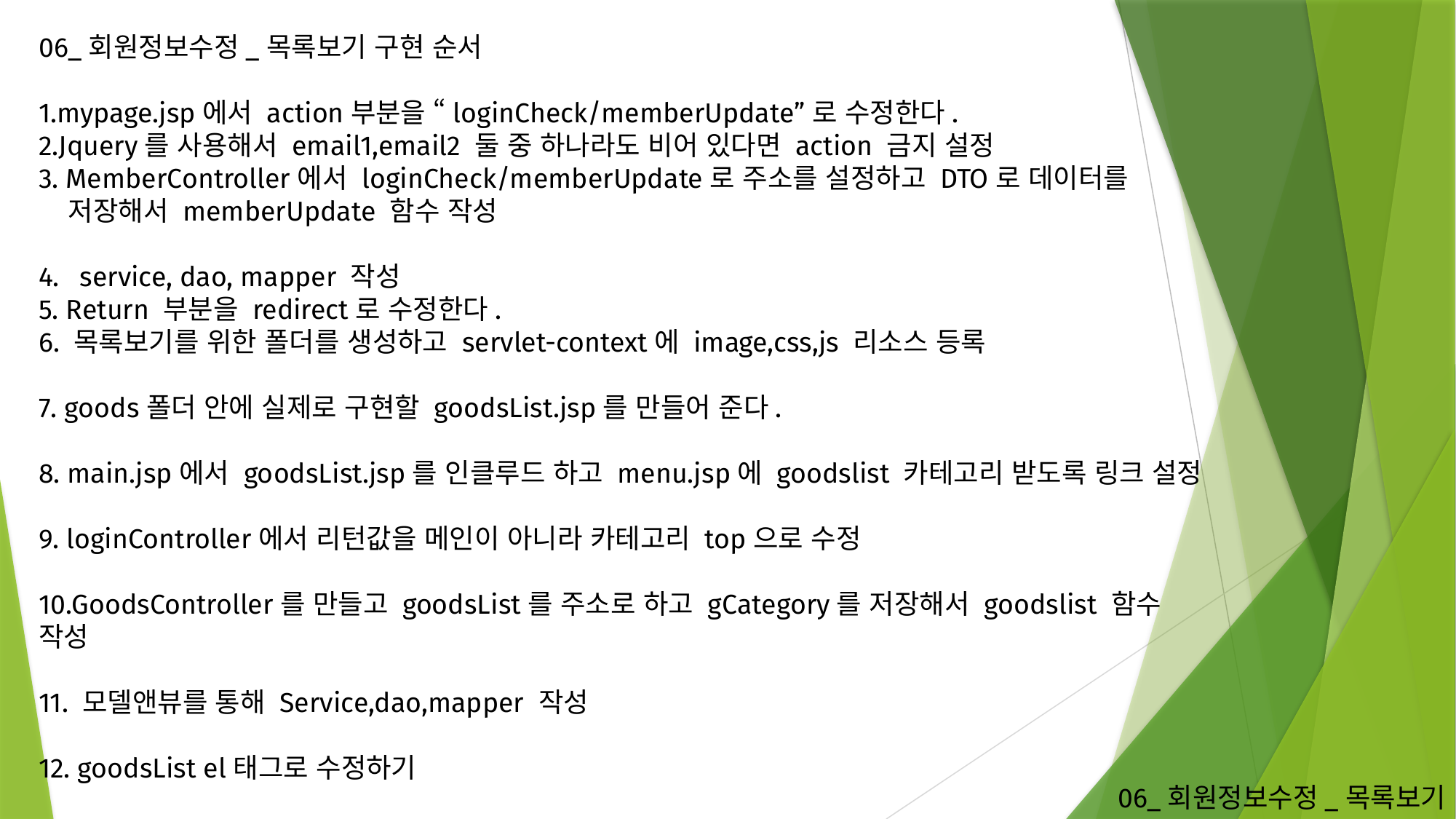

06_회원정보수정_목록보기 구현 순서

1.mypage.jsp에서 action부분을 “loginCheck/memberUpdate”로 수정한다.
2.Jquery를 사용해서 email1,email2 둘 중 하나라도 비어 있다면 action 금지 설정
3. MemberController에서 loginCheck/memberUpdate로 주소를 설정하고 DTO로 데이터를
   저장해서 memberUpdate 함수 작성

service, dao, mapper 작성
5. Return 부분을 redirect로 수정한다.
6. 목록보기를 위한 폴더를 생성하고 servlet-context에 image,css,js 리소스 등록

7. goods폴더 안에 실제로 구현할 goodsList.jsp를 만들어 준다.

8. main.jsp에서 goodsList.jsp를 인클루드 하고 menu.jsp에 goodslist 카테고리 받도록 링크 설정

9. loginController에서 리턴값을 메인이 아니라 카테고리 top으로 수정

10.GoodsController를 만들고 goodsList를 주소로 하고 gCategory를 저장해서 goodslist 함수 작성

11. 모델앤뷰를 통해 Service,dao,mapper 작성

12. goodsList el태그로 수정하기
06_회원정보수정_목록보기